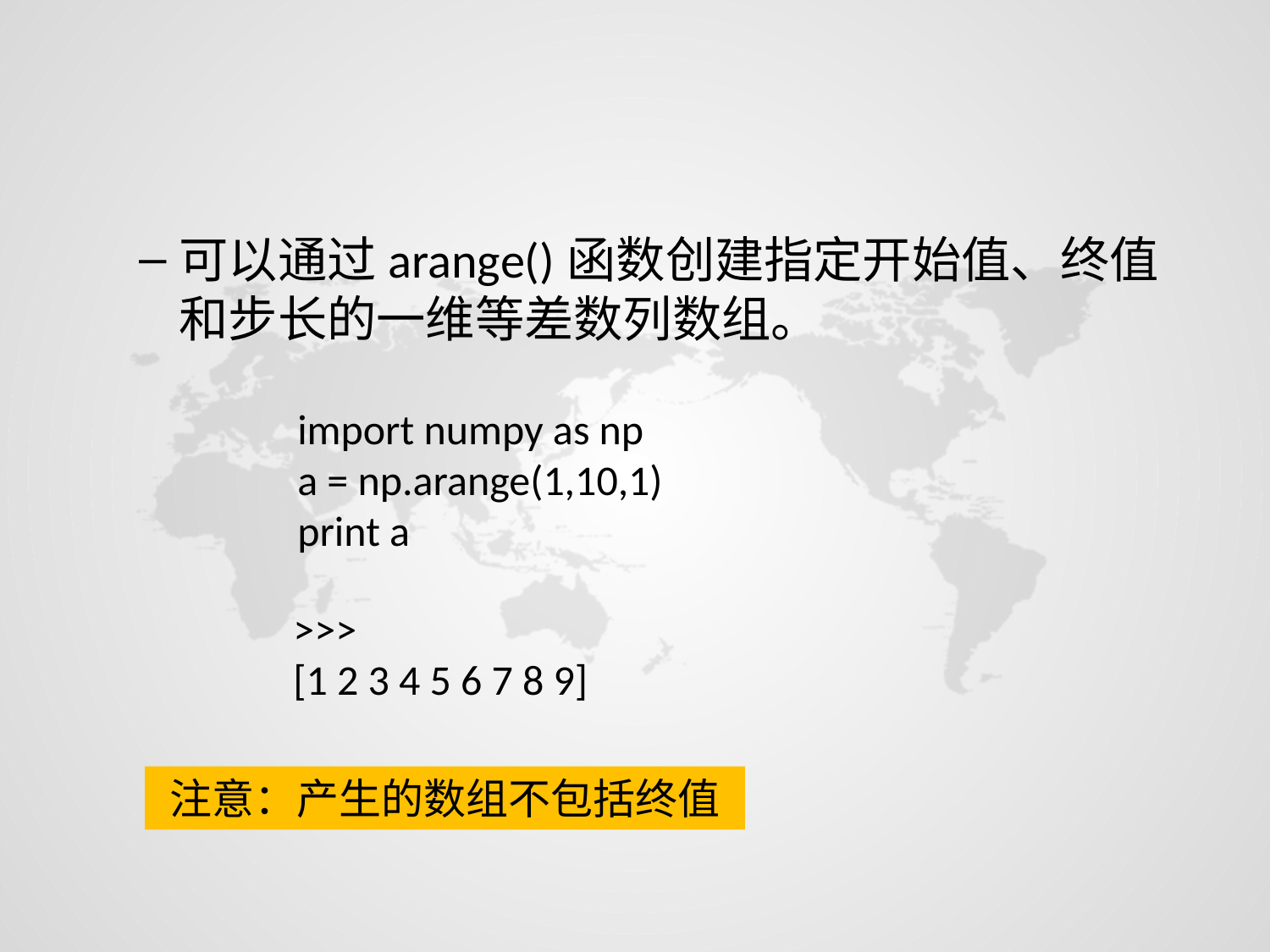

#
可以通过arange()函数创建指定开始值、终值和步长的一维等差数列数组。
import numpy as np
a = np.arange(1,10,1)
print a
>>>
[1 2 3 4 5 6 7 8 9]
注意：产生的数组不包括终值